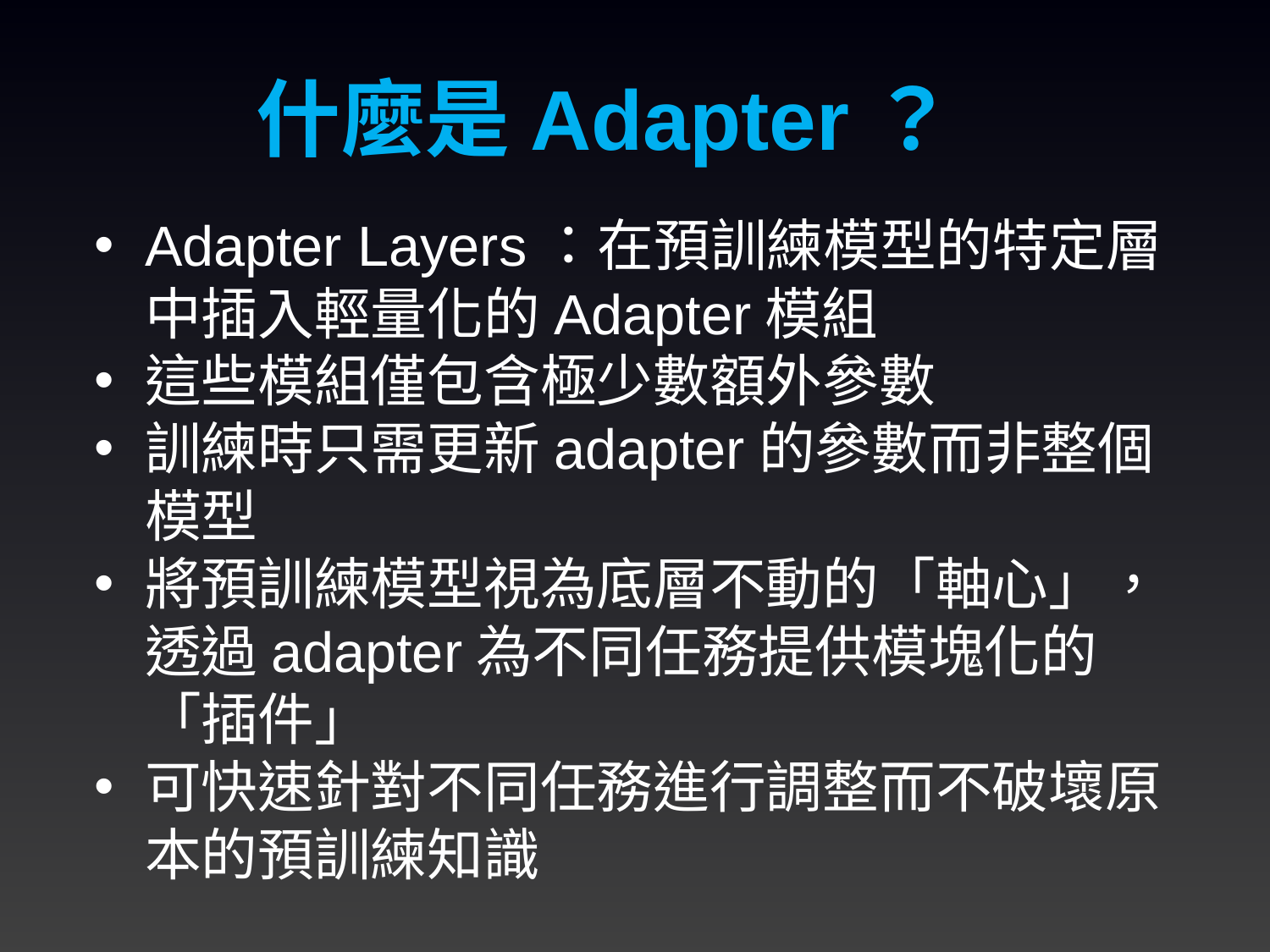

什麼是Adapter？
Adapter Layers：在預訓練模型的特定層中插入輕量化的Adapter模組
這些模組僅包含極少數額外參數
訓練時只需更新adapter的參數而非整個模型
將預訓練模型視為底層不動的「軸心」，透過adapter為不同任務提供模塊化的「插件」
可快速針對不同任務進行調整而不破壞原本的預訓練知識